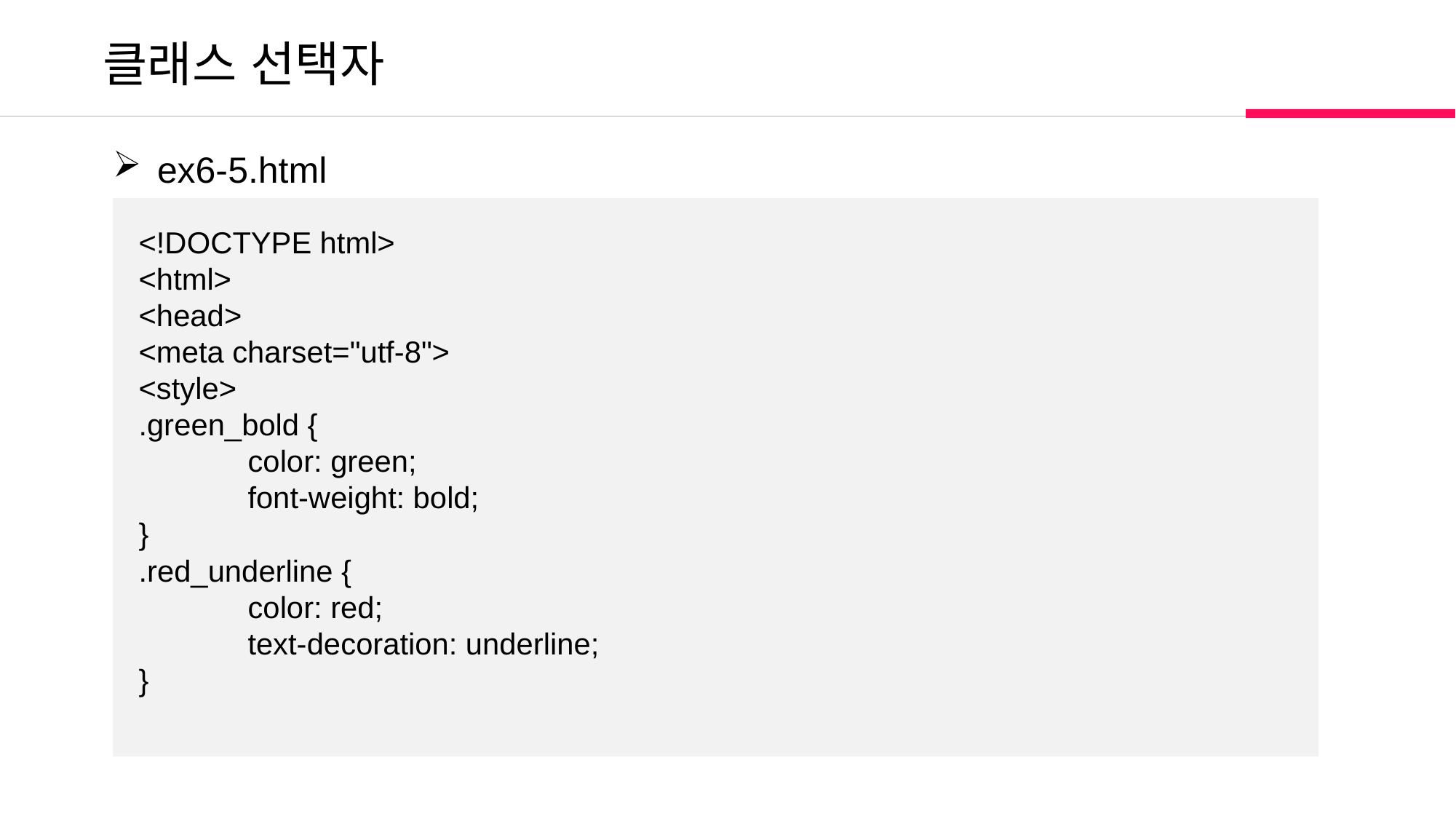

클래스 선택자

 ex6-5.html
<!DOCTYPE html>
<html>
<head>
<meta charset="utf-8">
<style>
.green_bold {
	color: green;
	font-weight: bold;
}
.red_underline {
	color: red;
	text-decoration: underline;
}